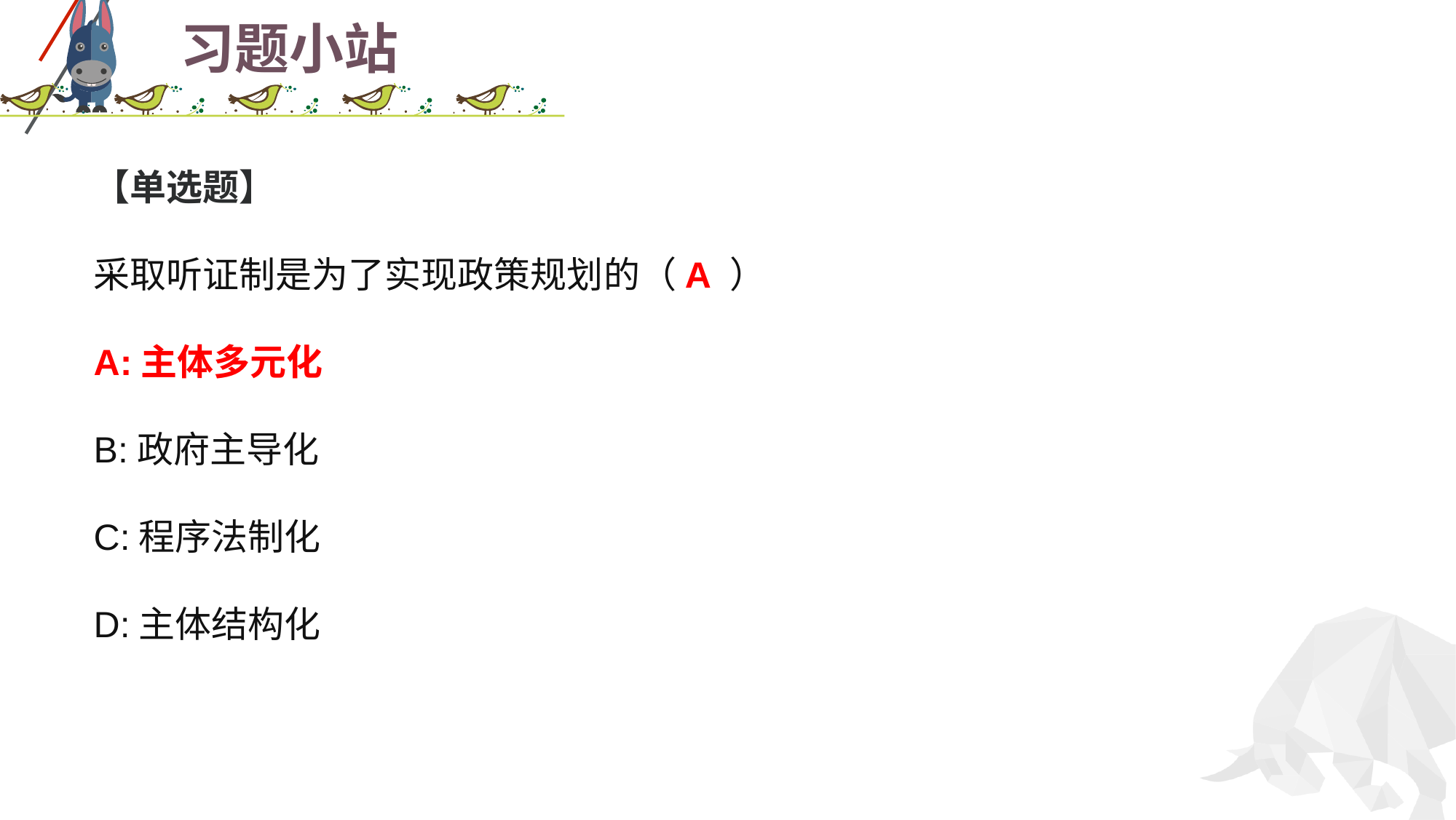

# 习题小站

【单选题】
采取听证制是为了实现政策规划的（A ）
A:主体多元化
B:政府主导化
C:程序法制化
D:主体结构化